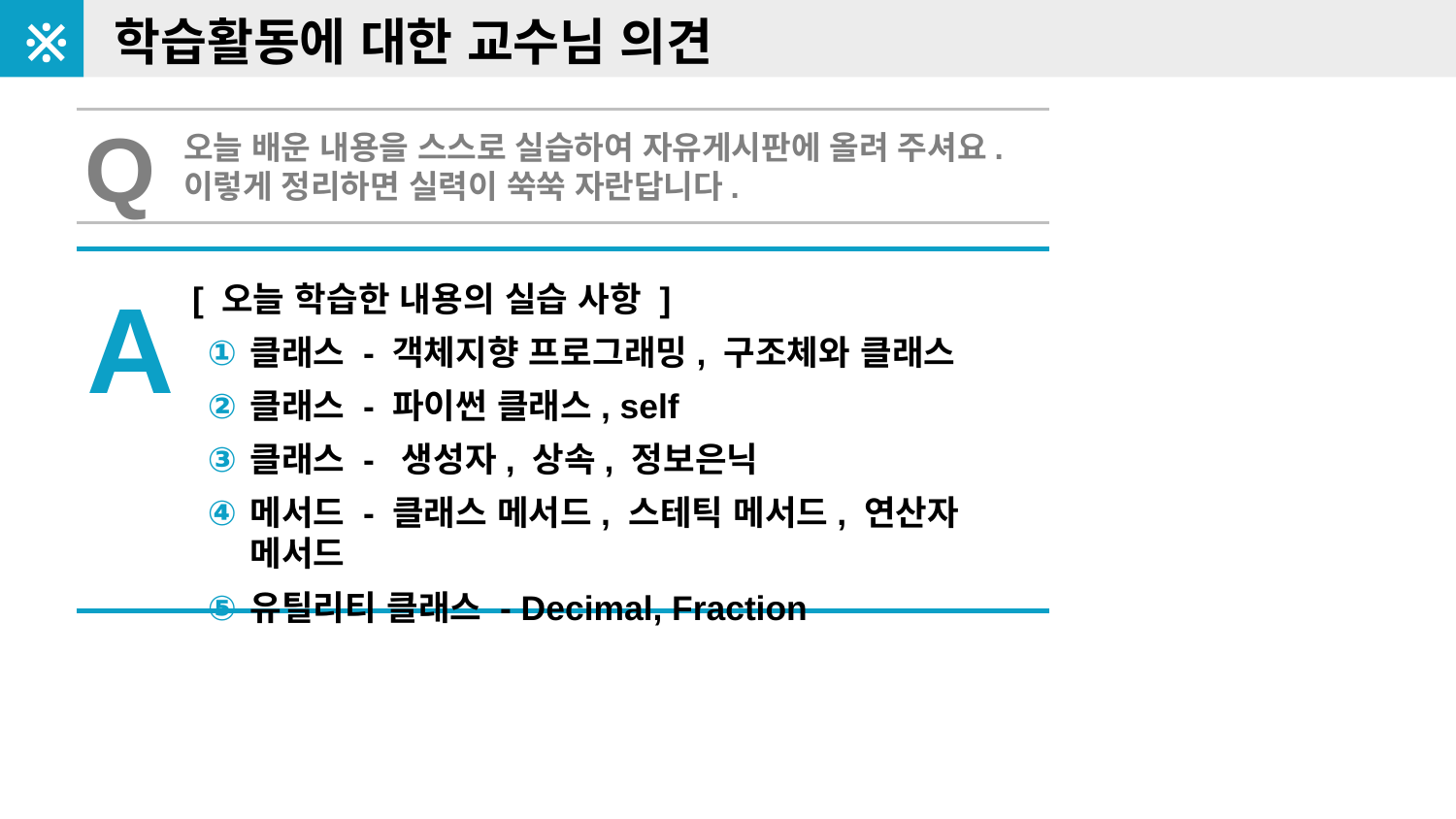

※
학습활동에 대한 교수님 의견
Q
오늘 배운 내용을 스스로 실습하여 자유게시판에 올려 주셔요.
이렇게 정리하면 실력이 쑥쑥 자란답니다.
A
[ 오늘 학습한 내용의 실습 사항 ]
클래스 - 객체지향 프로그래밍, 구조체와 클래스
클래스 - 파이썬 클래스, self
클래스 -  생성자, 상속, 정보은닉
메서드 - 클래스 메서드, 스테틱 메서드, 연산자 메서드
유틸리티 클래스 - Decimal, Fraction